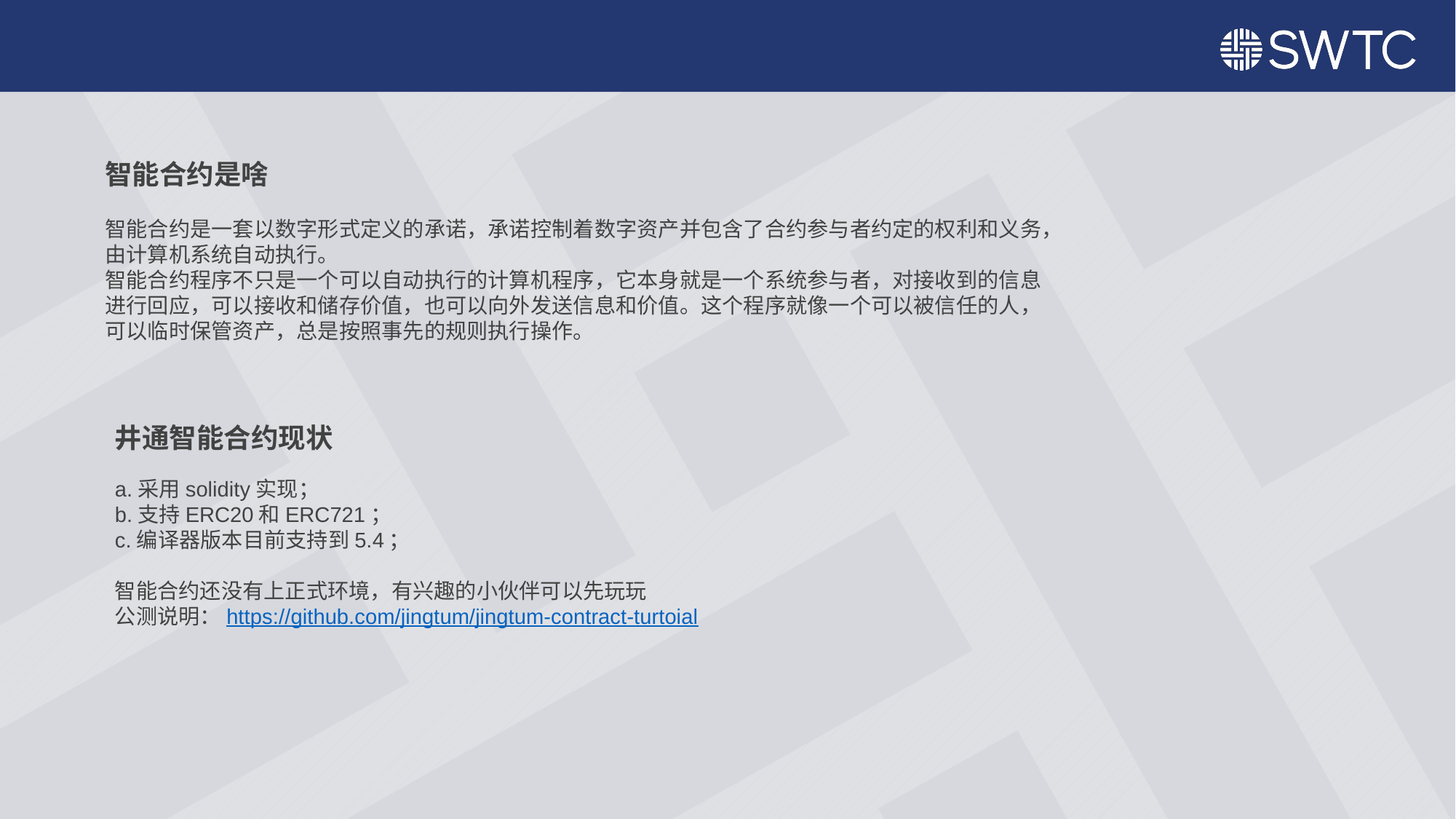

智能合约是啥
智能合约是一套以数字形式定义的承诺，承诺控制着数字资产并包含了合约参与者约定的权利和义务，由计算机系统自动执行。
智能合约程序不只是一个可以自动执行的计算机程序，它本身就是一个系统参与者，对接收到的信息进行回应，可以接收和储存价值，也可以向外发送信息和价值。这个程序就像一个可以被信任的人，可以临时保管资产，总是按照事先的规则执行操作。
井通智能合约现状
a.采用solidity实现；
b.支持ERC20和ERC721；
c.编译器版本目前支持到5.4；

智能合约还没有上正式环境，有兴趣的小伙伴可以先玩玩
公测说明：https://github.com/jingtum/jingtum-contract-turtoial